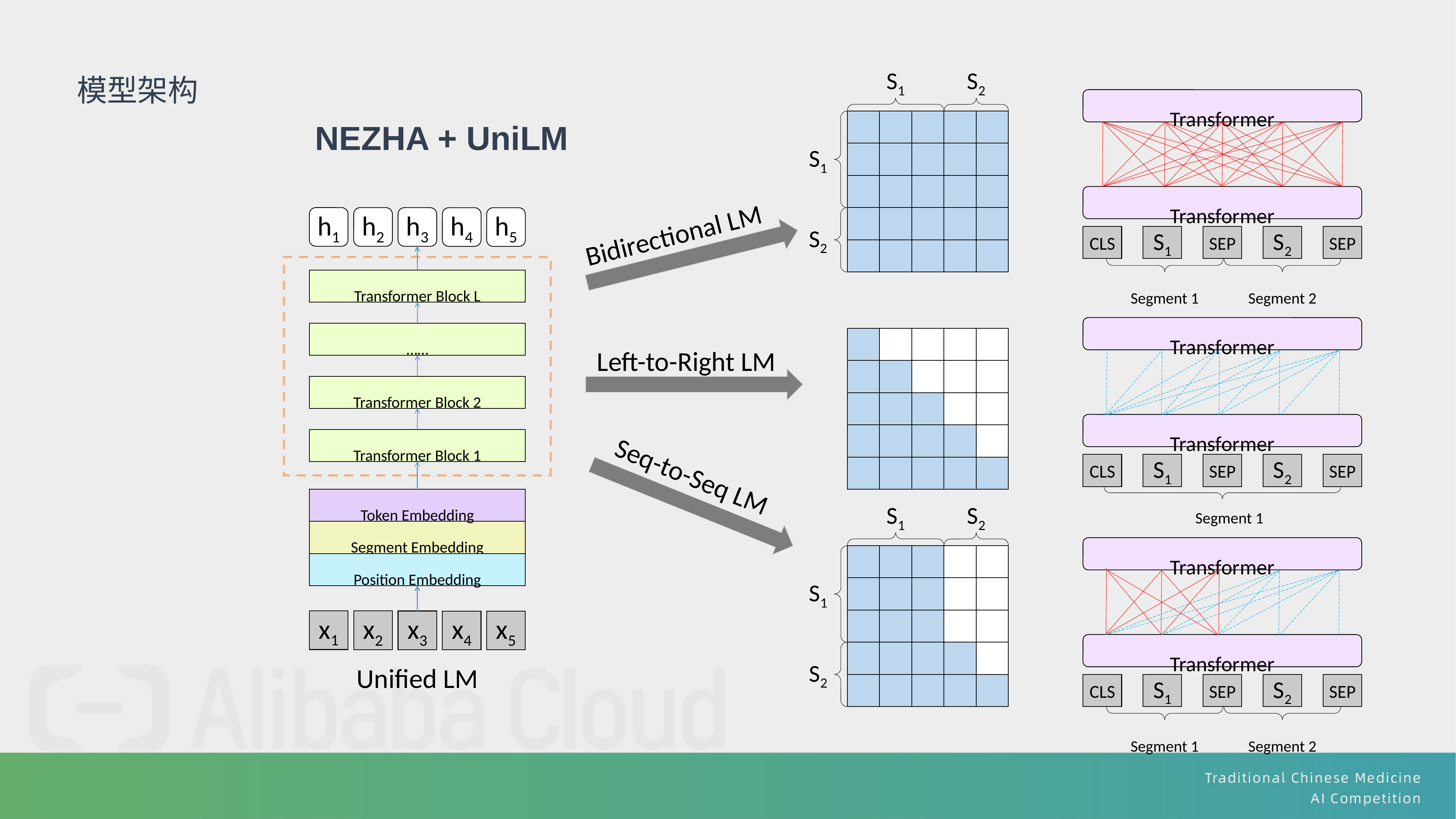

模型架构

S1
S2

S1

S2
Transformer
Transformer

CLS
S1
SEP
S2
SEP
Segment 1
Segment 2
Transformer

Transformer
CLS
S1
SEP
S2
SEP
Segment 1
Transformer
Transformer

CLS
S1
SEP
S2
SEP
Segment 1
Segment 2
NEZHA + UniLM
h1
h2
h3
h4
h5
Bidirectional LM

Transformer Block L
……

Left-to-Right LM

Transformer Block 2
Transformer Block 1
Seq-to-Seq LM
Token Embedding

S1
S2

S1

S2
Segment Embedding
Position Embedding
x1
x2
x3
x4
x5
Unified LM